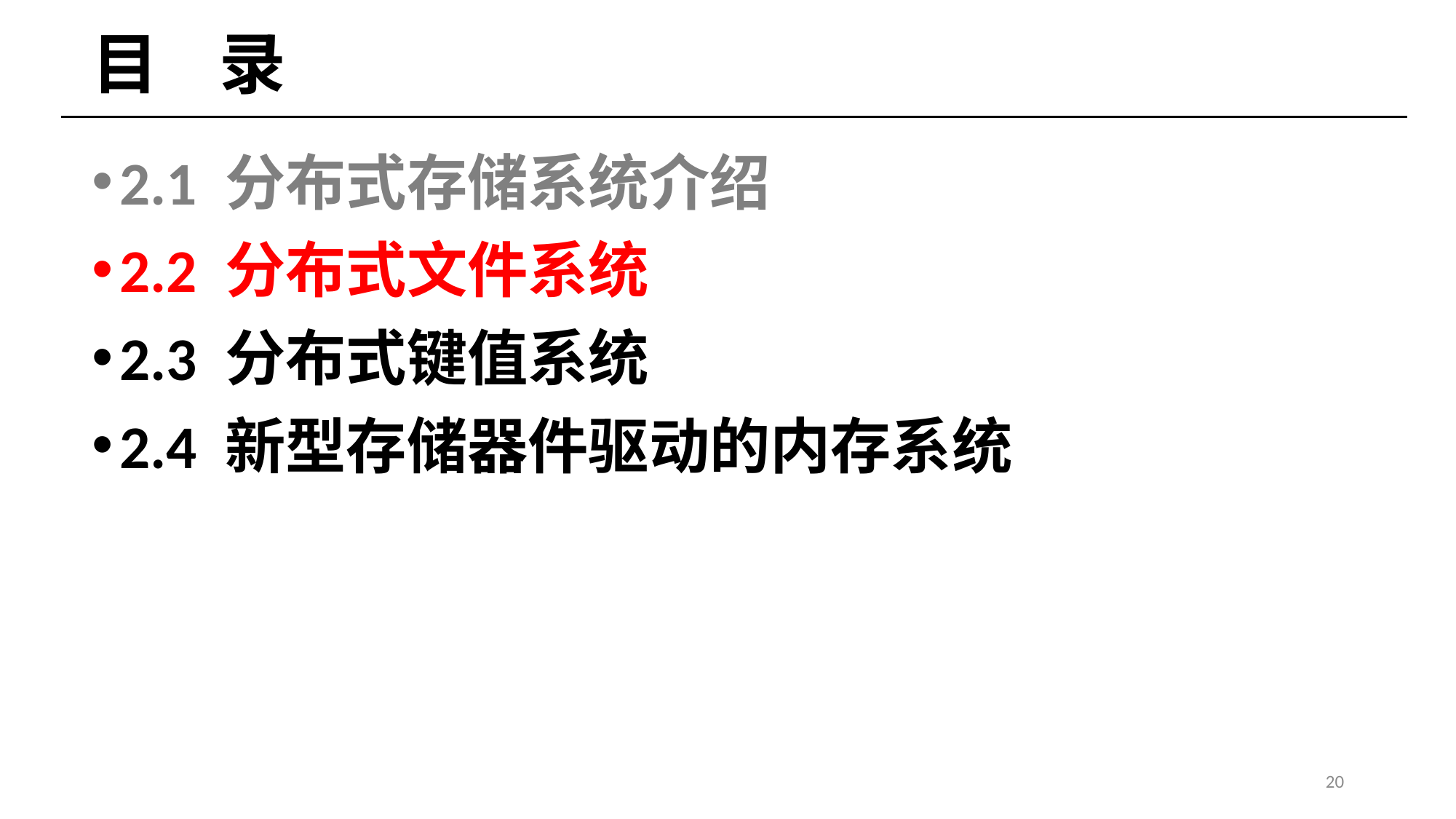

# 目    录
2.1 分布式存储系统介绍
2.2 分布式文件系统
2.3 分布式键值系统
2.4 新型存储器件驱动的内存系统
20